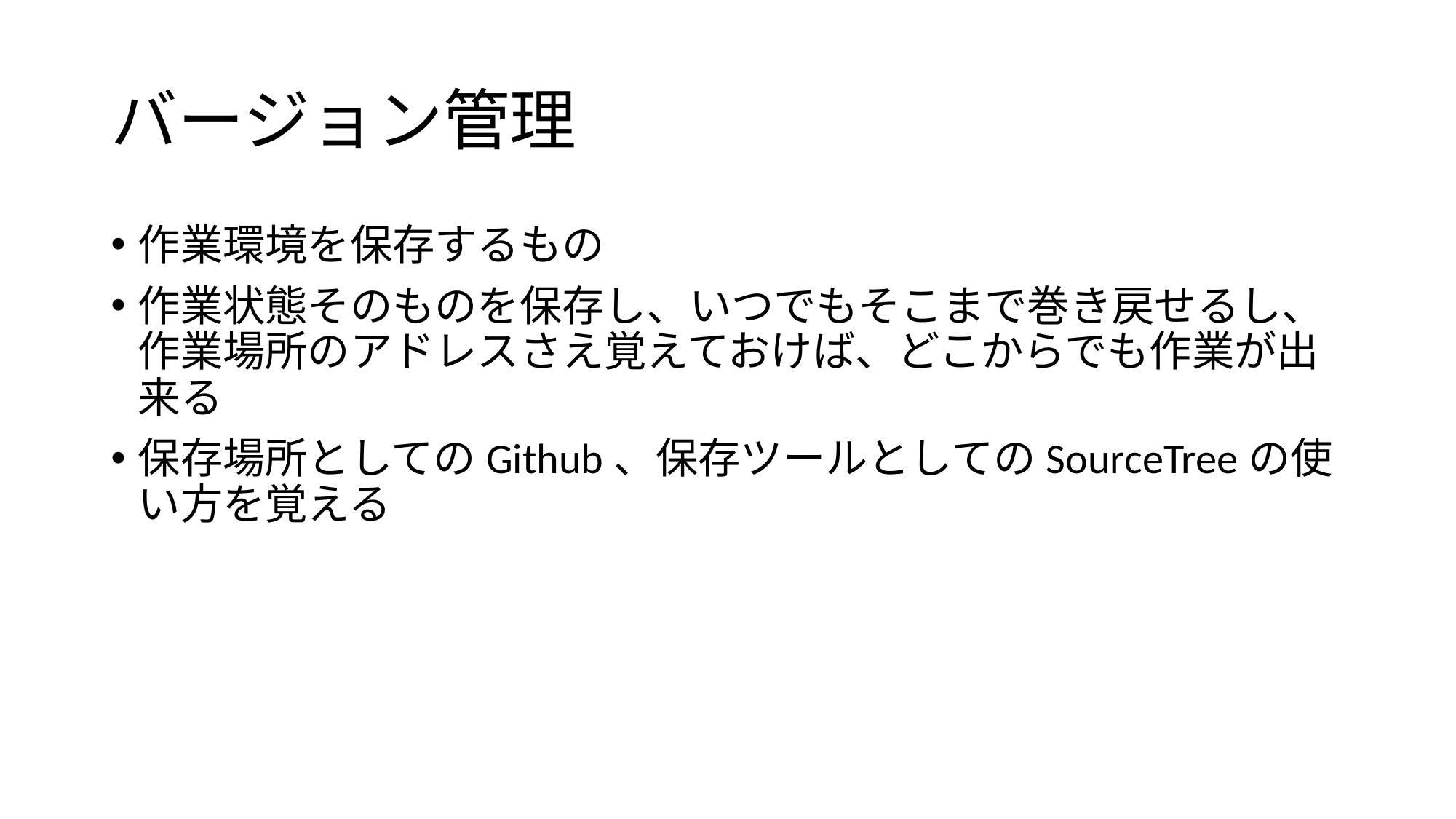

# バージョン管理
作業環境を保存するもの
作業状態そのものを保存し、いつでもそこまで巻き戻せるし、作業場所のアドレスさえ覚えておけば、どこからでも作業が出来る
保存場所としてのGithub、保存ツールとしてのSourceTreeの使い方を覚える